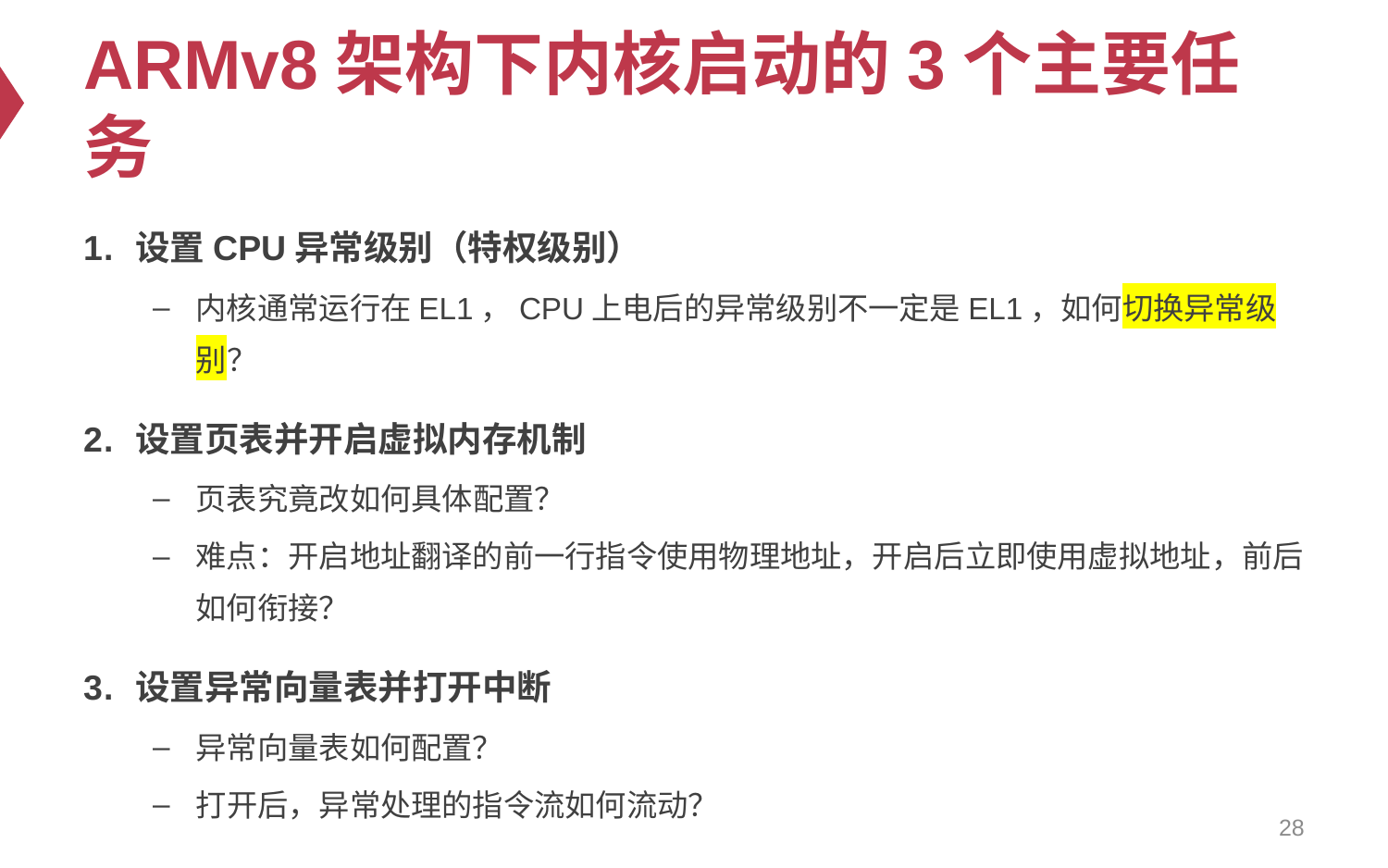

# ARMv8架构下内核启动的3个主要任务
设置CPU异常级别（特权级别）
内核通常运行在EL1，CPU上电后的异常级别不一定是EL1，如何切换异常级别？
设置页表并开启虚拟内存机制
页表究竟改如何具体配置？
难点：开启地址翻译的前一行指令使用物理地址，开启后立即使用虚拟地址，前后如何衔接？
设置异常向量表并打开中断
异常向量表如何配置？
打开后，异常处理的指令流如何流动？
28